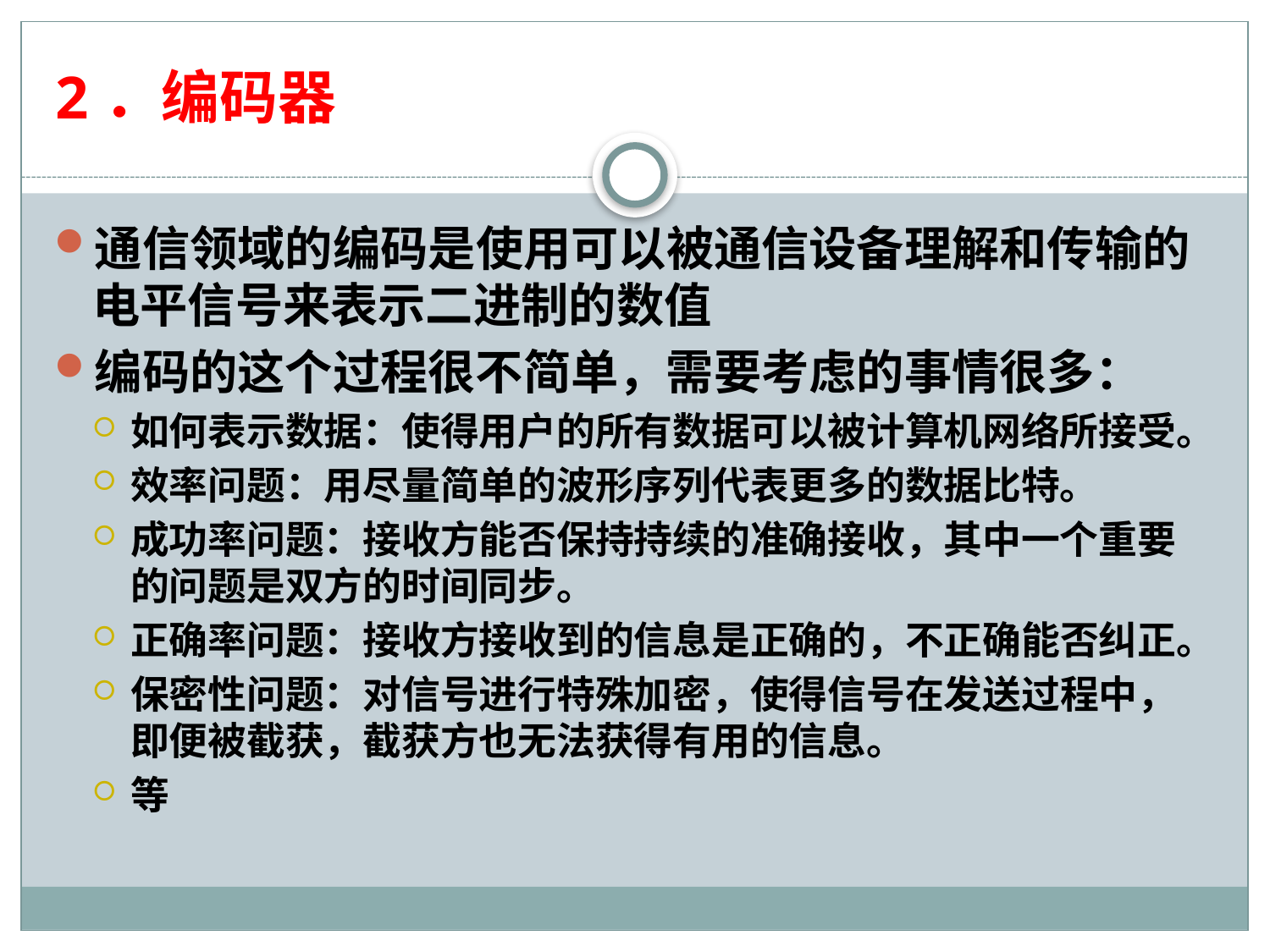

# 2．编码器
通信领域的编码是使用可以被通信设备理解和传输的电平信号来表示二进制的数值
编码的这个过程很不简单，需要考虑的事情很多：
如何表示数据：使得用户的所有数据可以被计算机网络所接受。
效率问题：用尽量简单的波形序列代表更多的数据比特。
成功率问题：接收方能否保持持续的准确接收，其中一个重要的问题是双方的时间同步。
正确率问题：接收方接收到的信息是正确的，不正确能否纠正。
保密性问题：对信号进行特殊加密，使得信号在发送过程中，即便被截获，截获方也无法获得有用的信息。
等